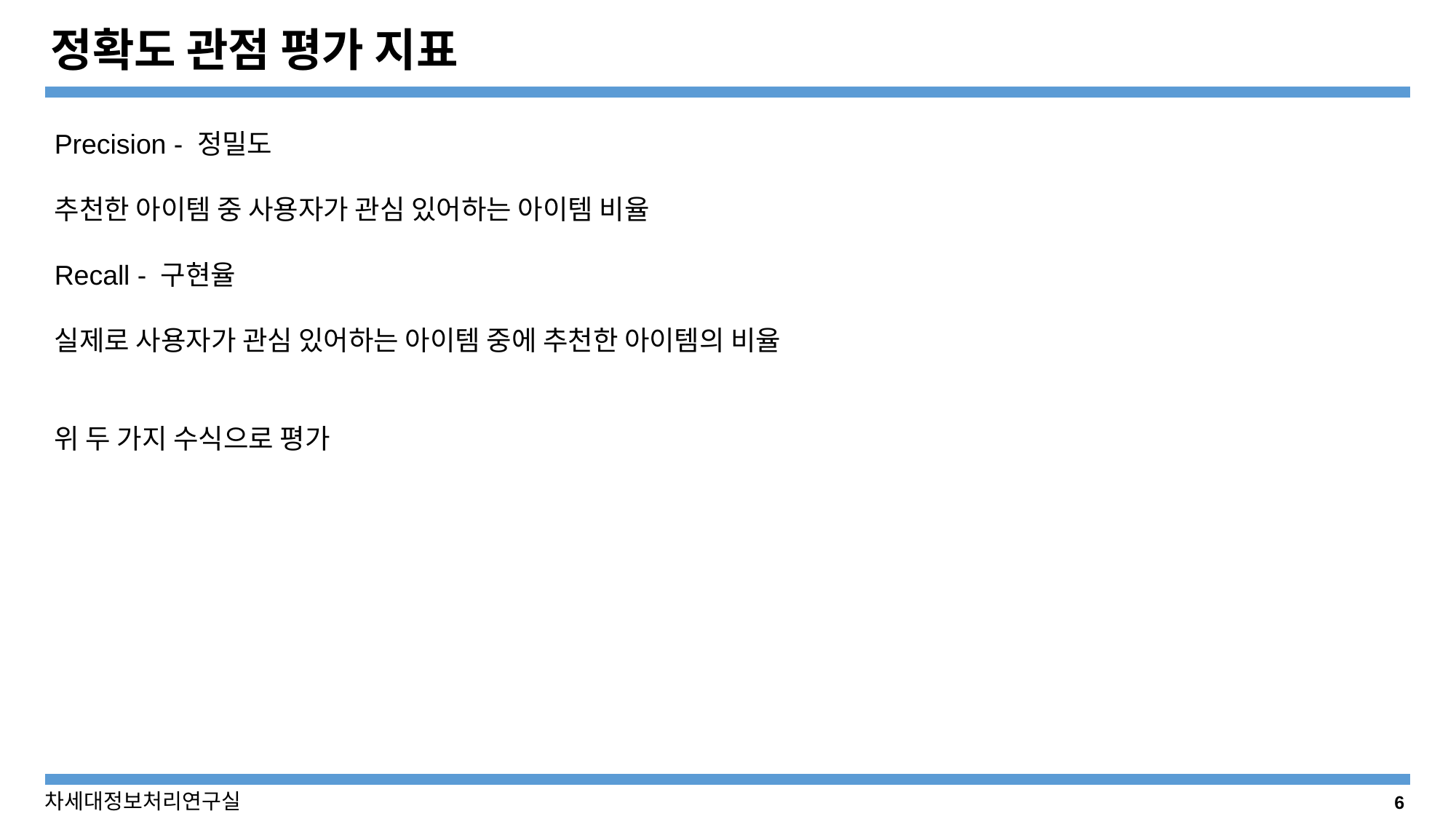

# 정확도 관점 평가 지표
Precision - 정밀도

추천한 아이템 중 사용자가 관심 있어하는 아이템 비율

Recall - 구현율

실제로 사용자가 관심 있어하는 아이템 중에 추천한 아이템의 비율

위 두 가지 수식으로 평가
6